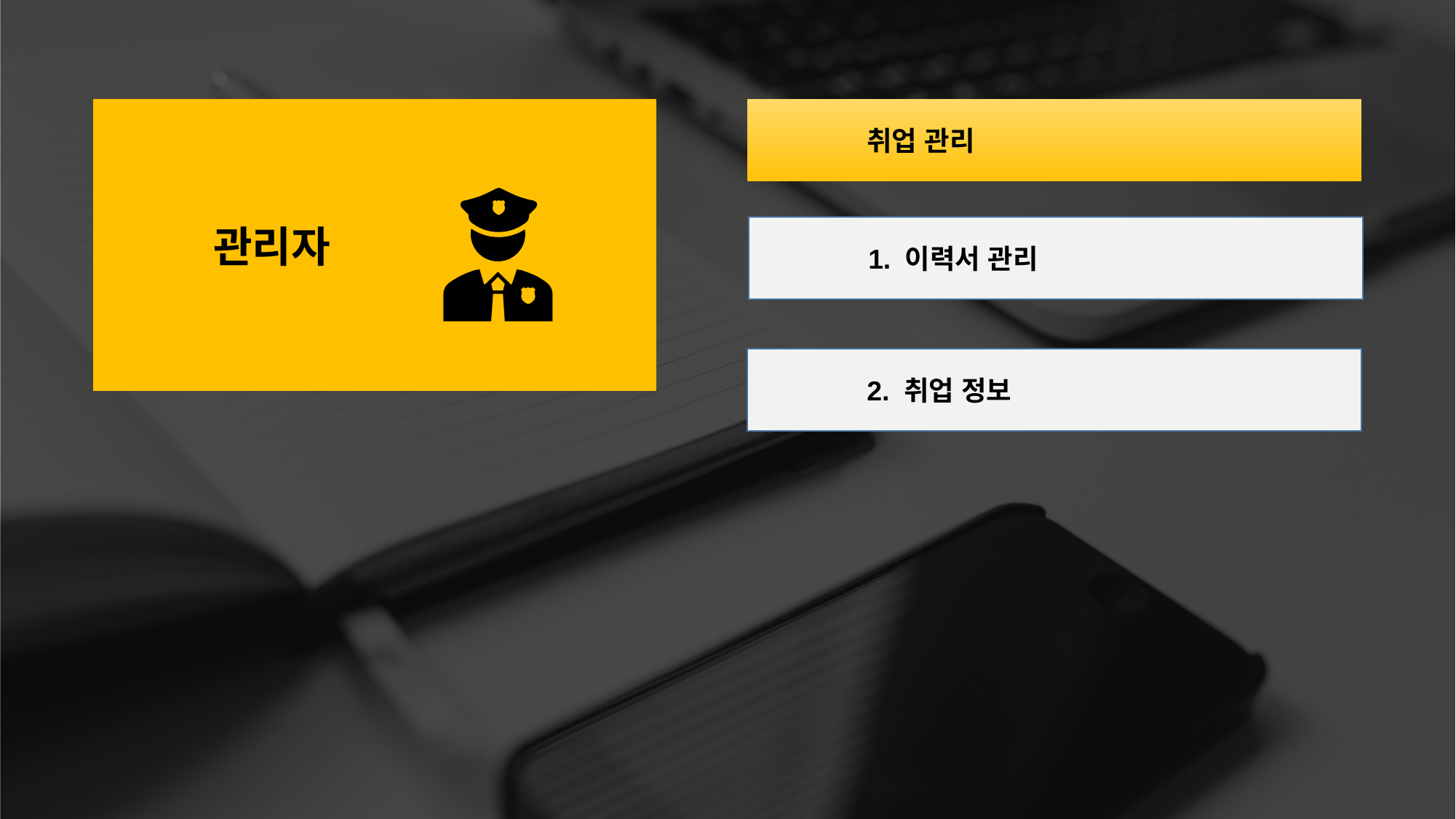

취업 관리
	관리자

	1. 이력서 관리

	2. 취업 정보